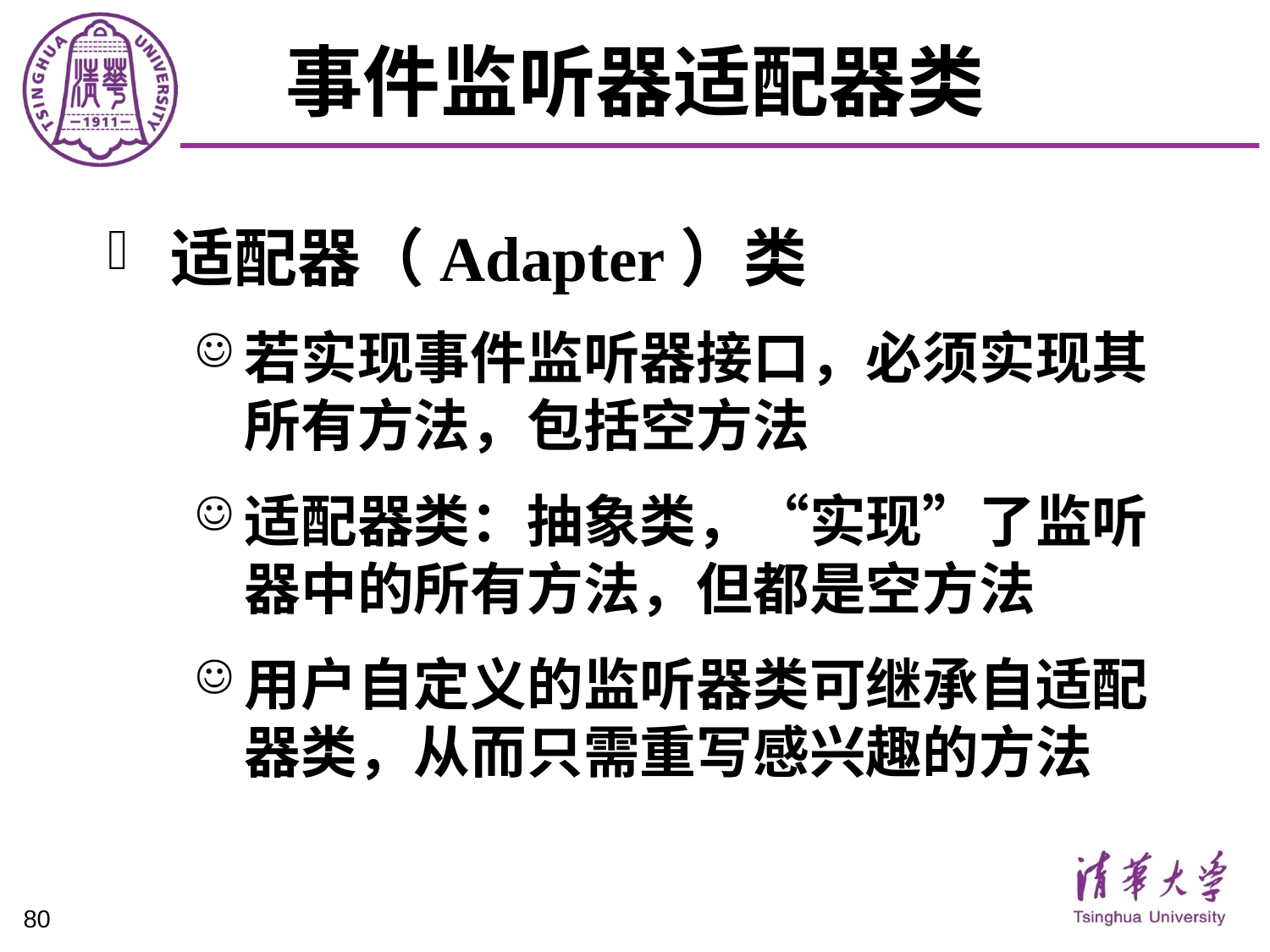

# 事件监听器适配器类
适配器（Adapter）类
若实现事件监听器接口，必须实现其所有方法，包括空方法
适配器类：抽象类，“实现”了监听器中的所有方法，但都是空方法
用户自定义的监听器类可继承自适配器类，从而只需重写感兴趣的方法
80